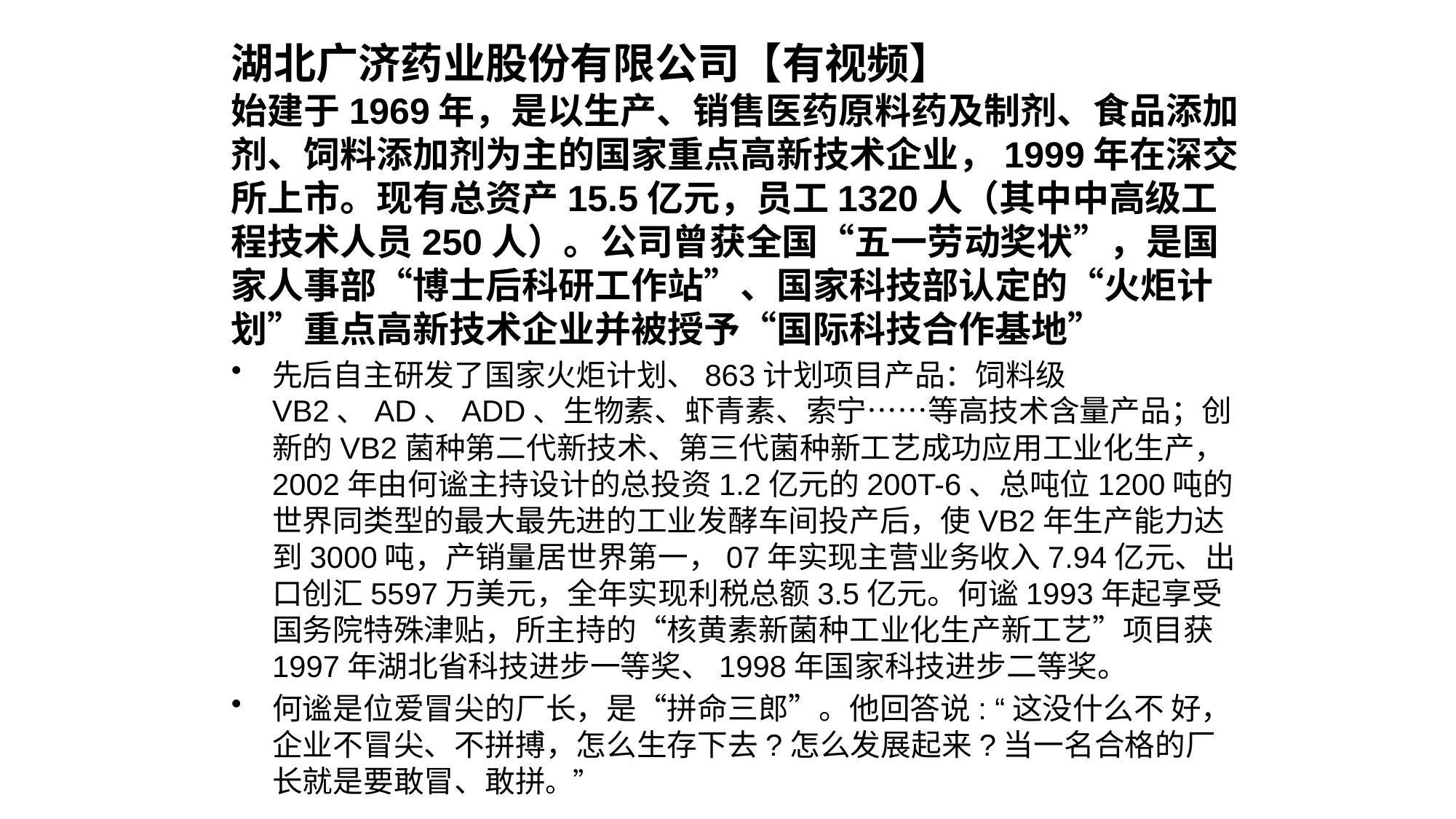

湖北广济药业股份有限公司【有视频】
始建于1969年，是以生产、销售医药原料药及制剂、食品添加剂、饲料添加剂为主的国家重点高新技术企业，1999年在深交所上市。现有总资产15.5亿元，员工1320人（其中中高级工程技术人员250人）。公司曾获全国“五一劳动奖状”，是国家人事部“博士后科研工作站”、国家科技部认定的“火炬计划”重点高新技术企业并被授予“国际科技合作基地”
先后自主研发了国家火炬计划、863计划项目产品：饲料级VB2、AD、ADD、生物素、虾青素、索宁……等高技术含量产品；创新的VB2菌种第二代新技术、第三代菌种新工艺成功应用工业化生产，2002年由何谧主持设计的总投资1.2亿元的200T-6、总吨位1200吨的世界同类型的最大最先进的工业发酵车间投产后，使VB2年生产能力达到3000吨，产销量居世界第一，07年实现主营业务收入7.94亿元、出口创汇5597万美元，全年实现利税总额3.5亿元。何谧1993年起享受国务院特殊津贴，所主持的“核黄素新菌种工业化生产新工艺”项目获1997年湖北省科技进步一等奖、1998年国家科技进步二等奖。
何谧是位爱冒尖的厂长，是“拼命三郎”。他回答说: “这没什么不 好，企业不冒尖、不拼搏，怎么生存下去?怎么发展起来?当一名合格的厂长就是要敢冒、敢拼。”